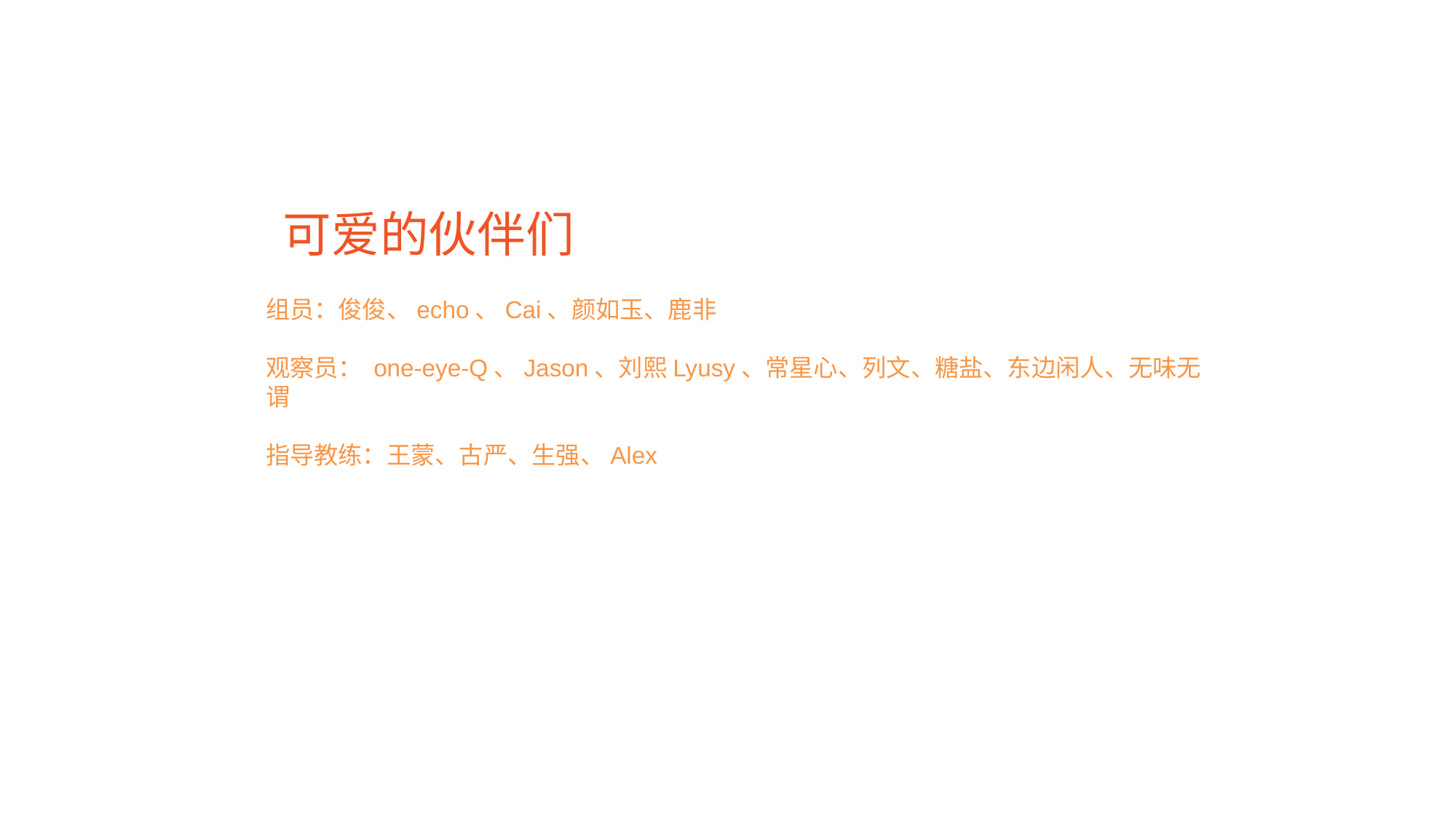

可爱的伙伴们
组员：俊俊、echo、Cai、颜如玉、鹿非

观察员： one-eye-Q、Jason、刘熙Lyusy、常星心、列文、糖盐、东边闲人、无味无谓

指导教练：王蒙、古严、生强、Alex